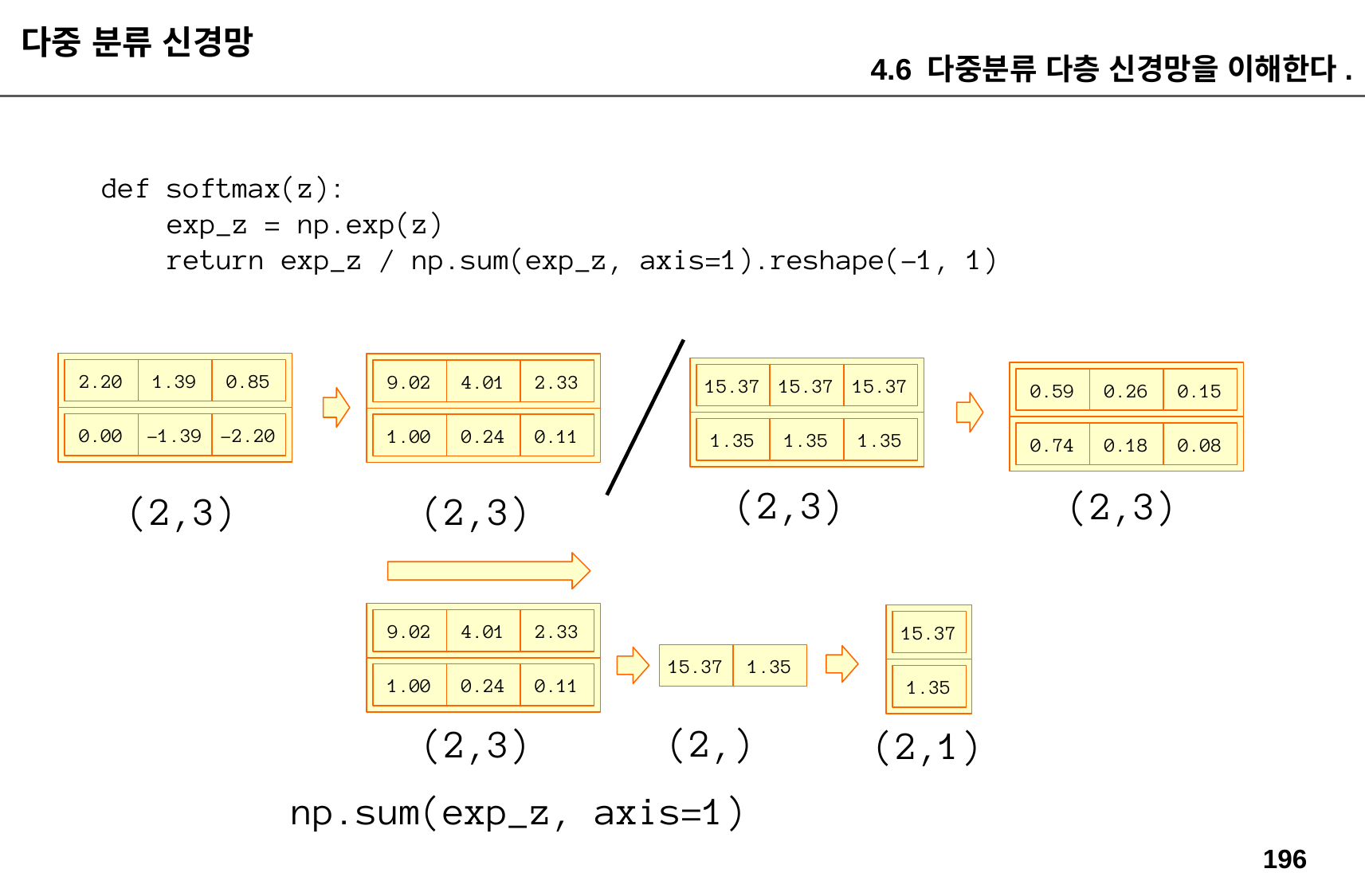

다중 분류 신경망
4.6 다중분류 다층 신경망을 이해한다.
def softmax(z):
    exp_z = np.exp(z)
    return exp_z / np.sum(exp_z, axis=1).reshape(-1, 1)

2.20
1.39
0.85
9.02
4.01
2.33

15.37
15.37
15.37
0.59
0.26
0.15

0.00
-1.39
-2.20
1.00
0.24
0.11

1.35
1.35
1.35
0.74
0.18
0.08
(2,3)
(2,3)
(2,3)
(2,3)

9.02
4.01
2.33
15.37
15.37
1.35

1.00
0.24
0.11
1.35
(2,)
(2,3)
(2,1)
np.sum(exp_z, axis=1)